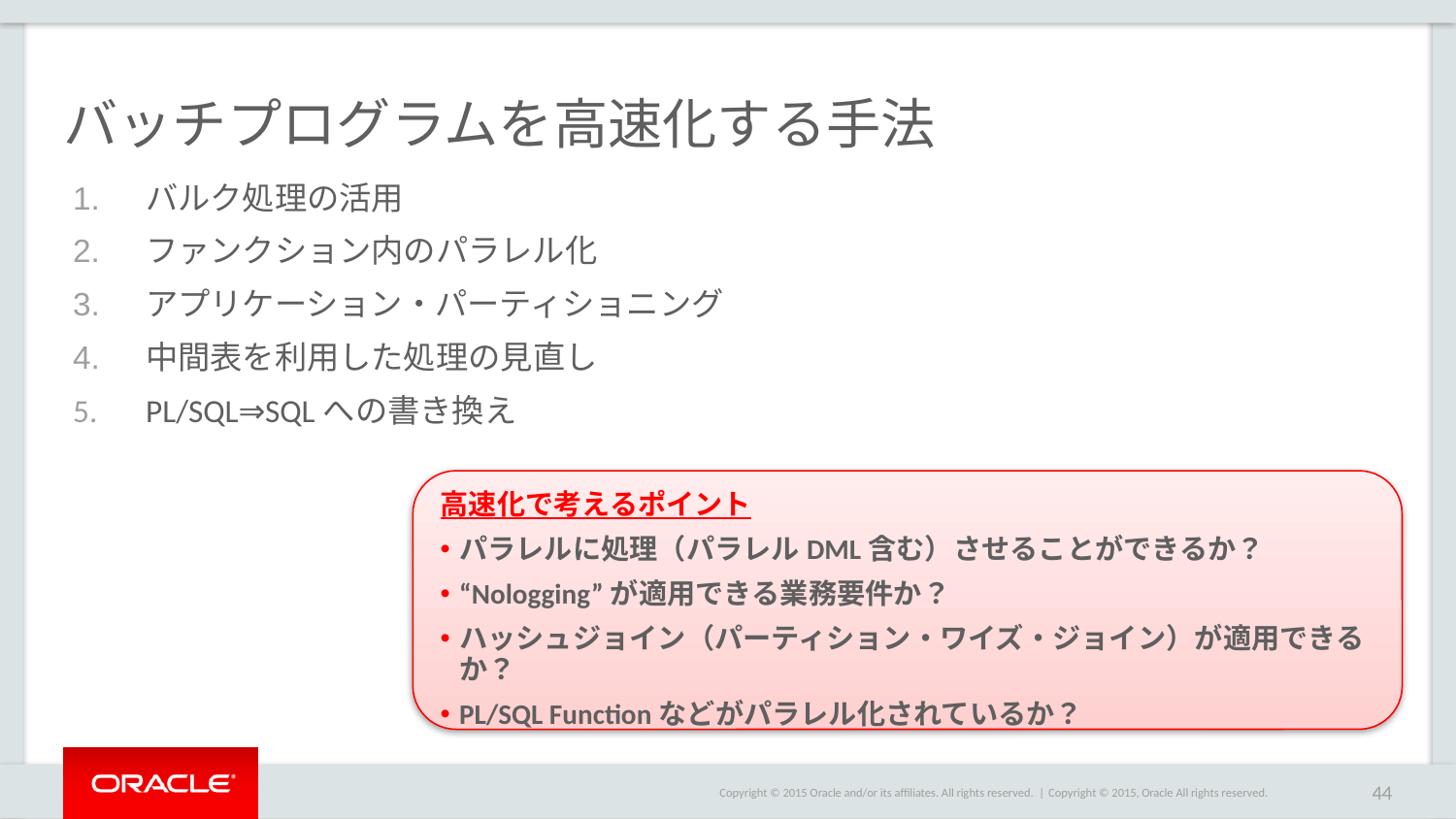

# バッチプログラムを高速化する手法
バルク処理の活用
ファンクション内のパラレル化
アプリケーション・パーティショニング
中間表を利用した処理の見直し
PL/SQL⇒SQLへの書き換え

高速化で考えるポイント
パラレルに処理（パラレルDML含む）させることができるか？
“Nologging”が適用できる業務要件か？
ハッシュジョイン（パーティション・ワイズ・ジョイン）が適用できるか？
PL/SQL Functionなどがパラレル化されているか？
Copyright © 2015, Oracle All rights reserved.
44